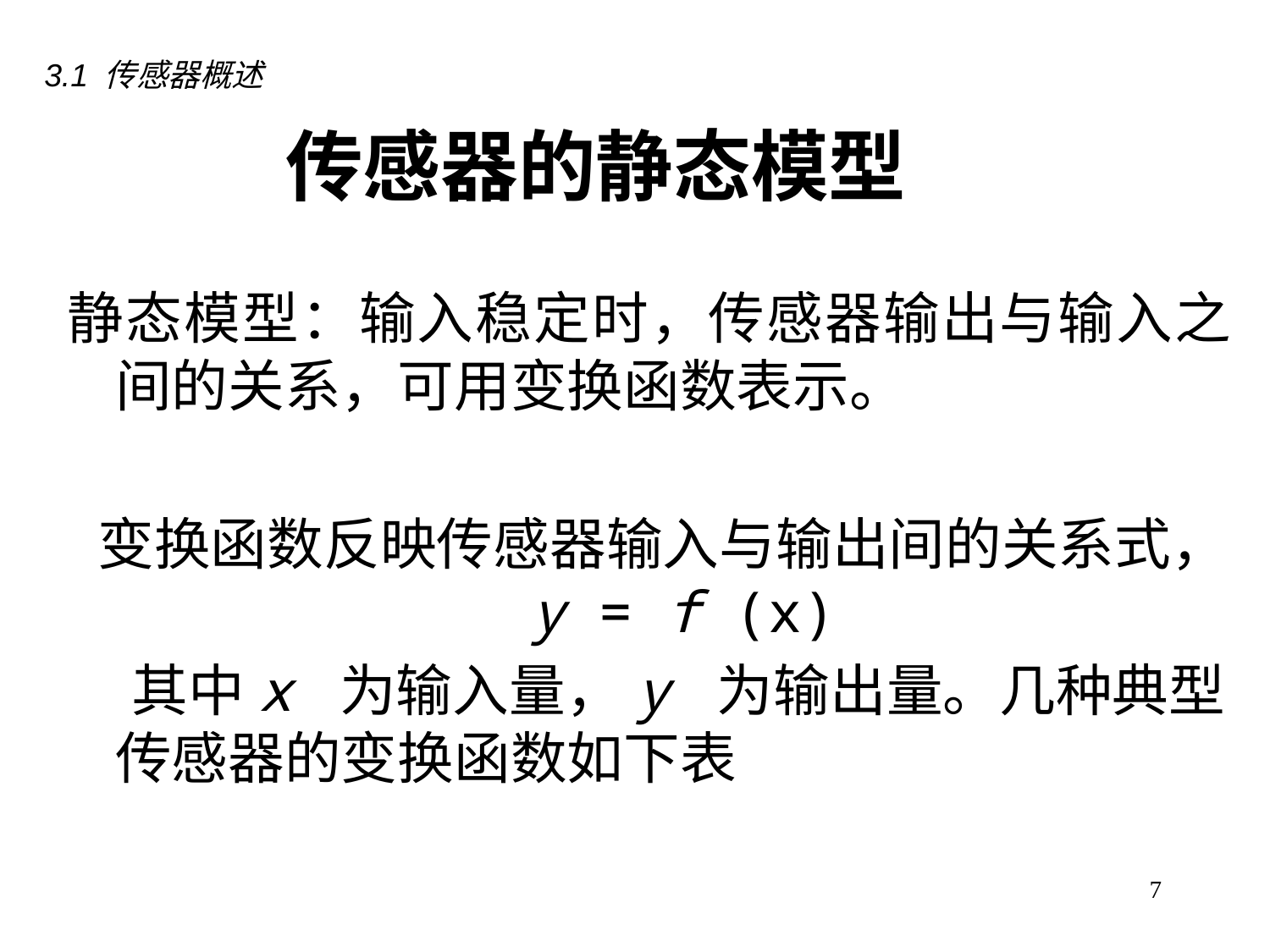

3.1 传感器概述
# 传感器的静态模型
静态模型：输入稳定时，传感器输出与输入之间的关系，可用变换函数表示。

 变换函数反映传感器输入与输出间的关系式，       y = f (x)
    其中x 为输入量，y 为输出量。几种典型传感器的变换函数如下表
7